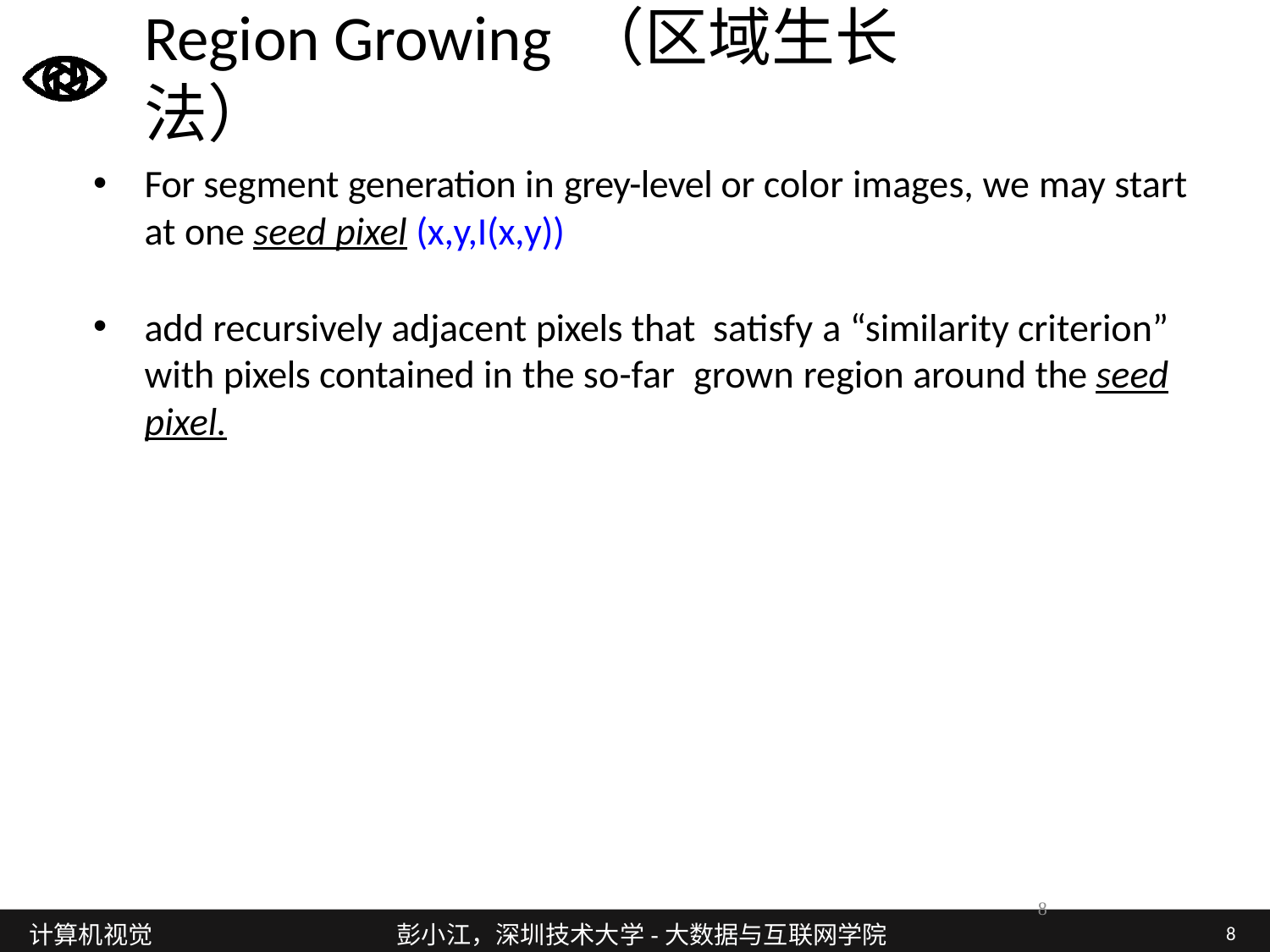

# Region Growing （区域生长法）
For segment generation in grey-level or color images, we may start  at one seed pixel (x,y,I(x,y))

add recursively adjacent pixels that  satisfy a “similarity criterion” with pixels contained in the so-far  grown region around the seed pixel.
8